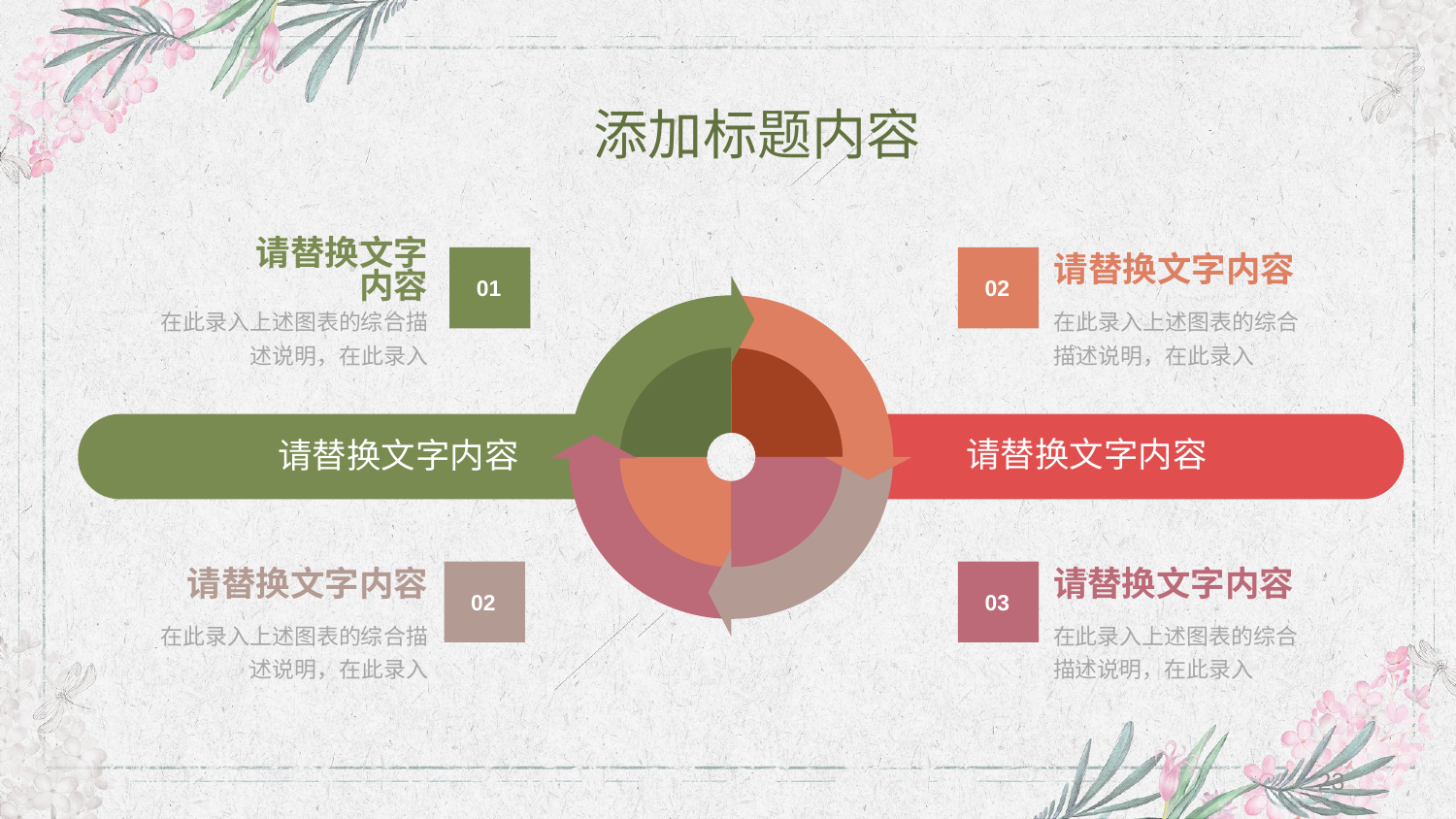

添加标题内容

请替换文字内容
请替换文字内容
01
02

在此录入上述图表的综合描述说明，在此录入
在此录入上述图表的综合描述说明，在此录入

请替换文字内容

请替换文字内容

请替换文字内容
请替换文字内容
02
03
在此录入上述图表的综合描述说明，在此录入
在此录入上述图表的综合描述说明，在此录入